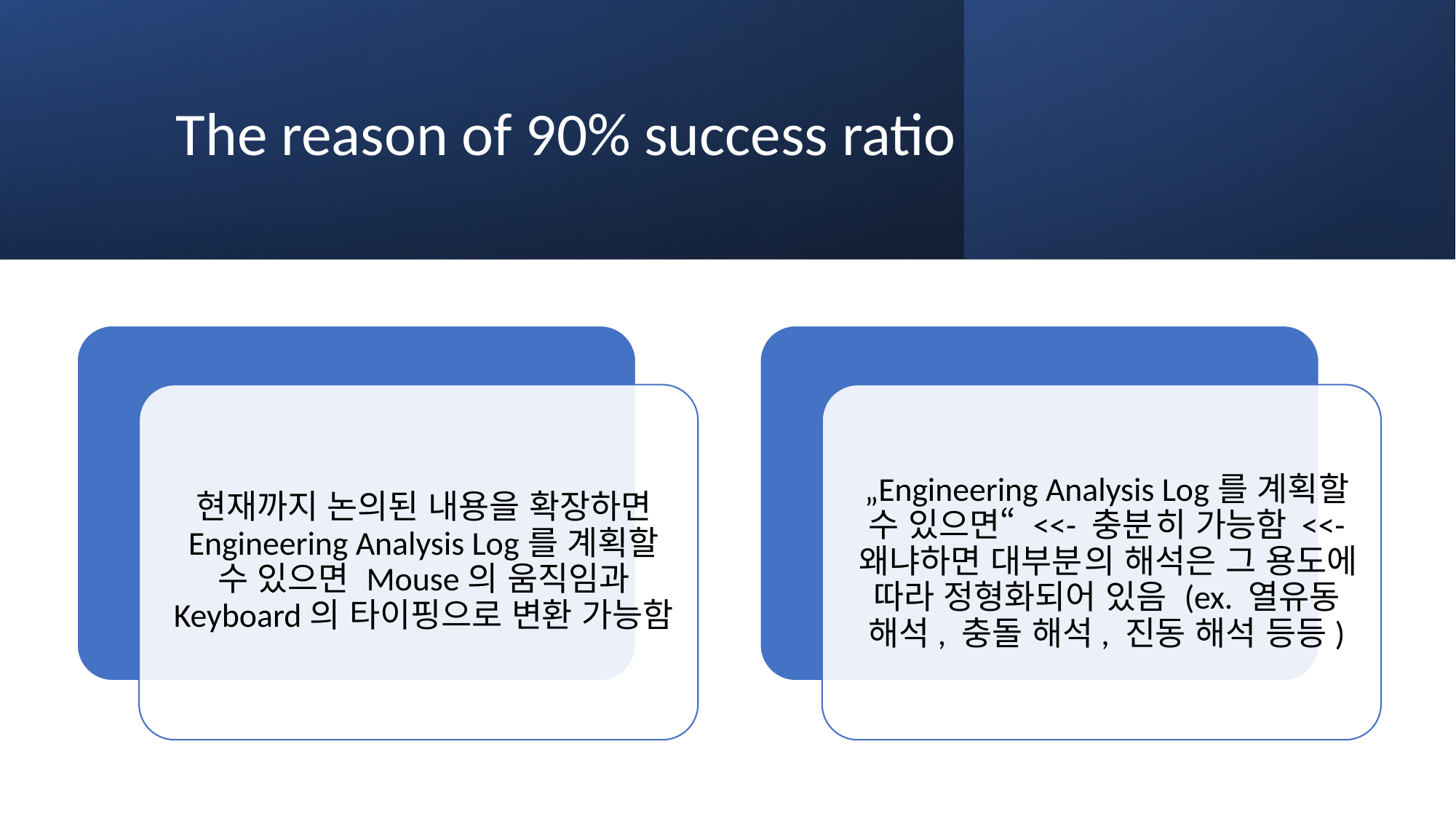

# The reason of 90% success ratio
현재까지 논의된 내용을 확장하면 Engineering Analysis Log를 계획할 수 있으면 Mouse의 움직임과 Keyboard의 타이핑으로 변환 가능함
„Engineering Analysis Log를 계획할 수 있으면“ <<- 충분히 가능함 <<- 왜냐하면 대부분의 해석은 그 용도에 따라 정형화되어 있음 (ex. 열유동 해석, 충돌 해석, 진동 해석 등등)